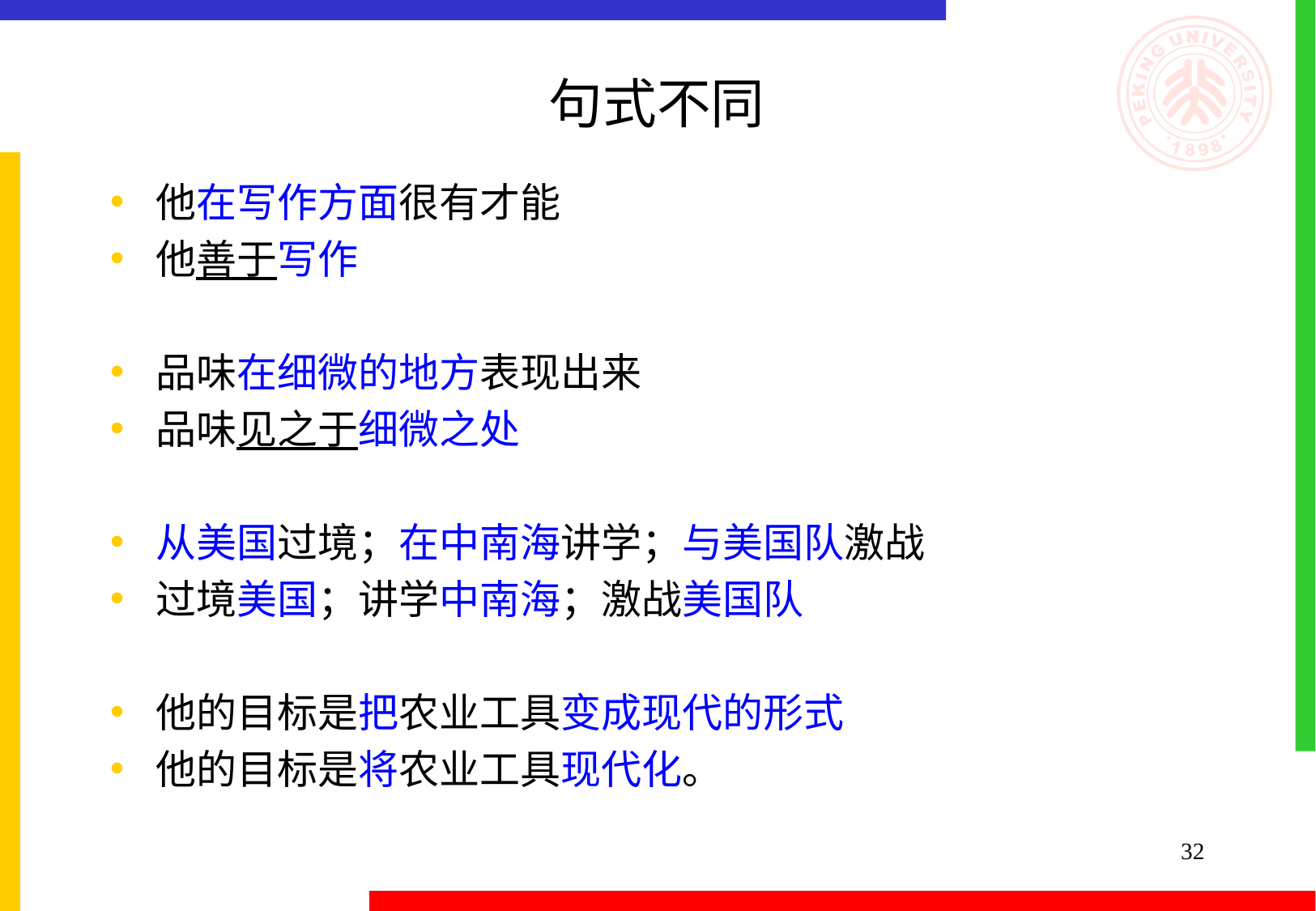

# 句式不同
他在写作方面很有才能
他善于写作

品味在细微的地方表现出来
品味见之于细微之处

从美国过境；在中南海讲学；与美国队激战
过境美国；讲学中南海；激战美国队

他的目标是把农业工具变成现代的形式
他的目标是将农业工具现代化。

32